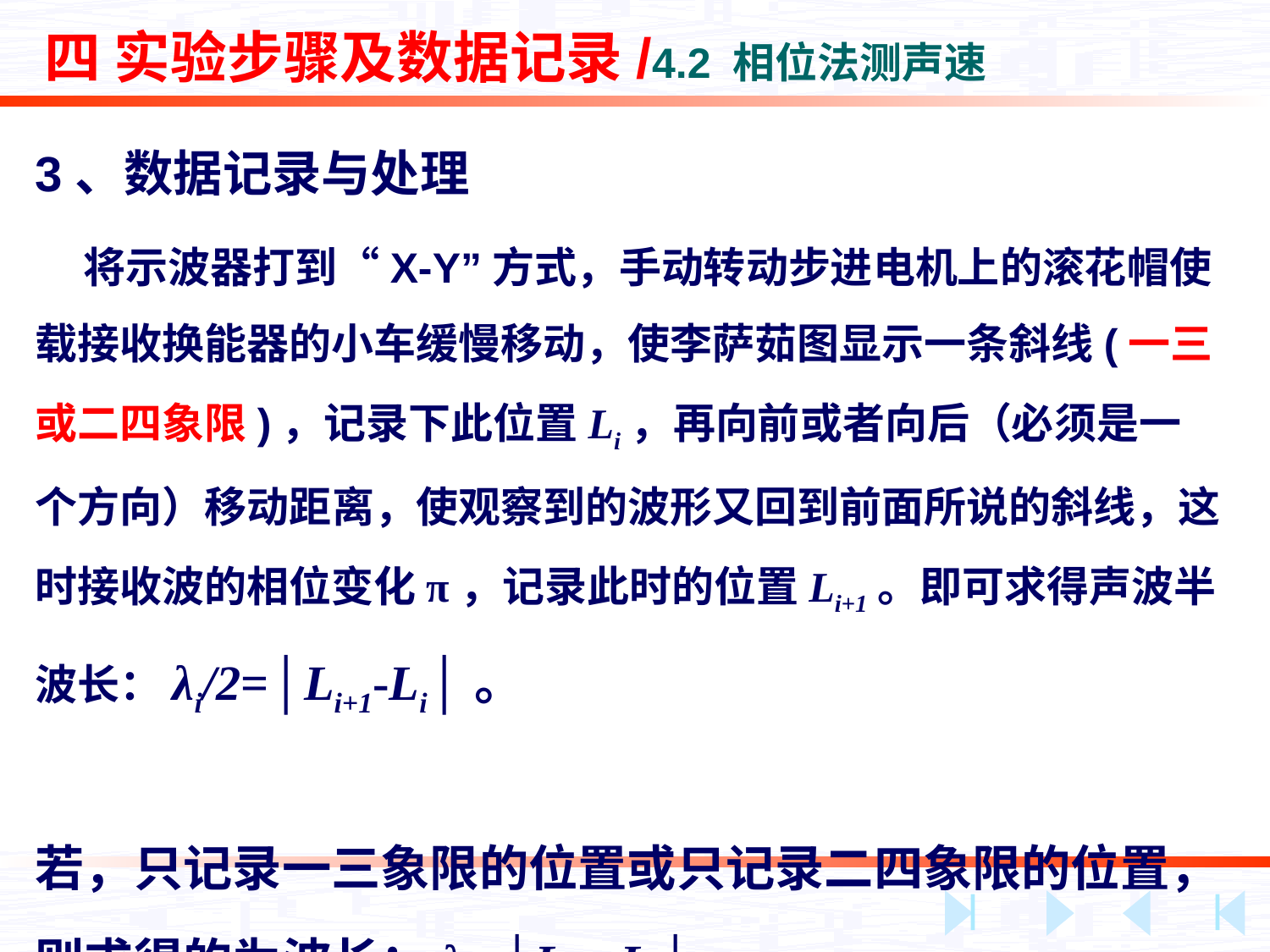

四 实验步骤及数据记录/4.2 相位法测声速
3、数据记录与处理
    将示波器打到“X-Y”方式，手动转动步进电机上的滚花帽使载接收换能器的小车缓慢移动，使李萨茹图显示一条斜线(一三或二四象限)，记录下此位置Li，再向前或者向后（必须是一个方向）移动距离，使观察到的波形又回到前面所说的斜线，这时接收波的相位变化π，记录此时的位置Li+1。即可求得声波半波长：λi/2=│Li+1-Li│。

若，只记录一三象限的位置或只记录二四象限的位置，则求得的为波长：λi=│Li+1-Li│。